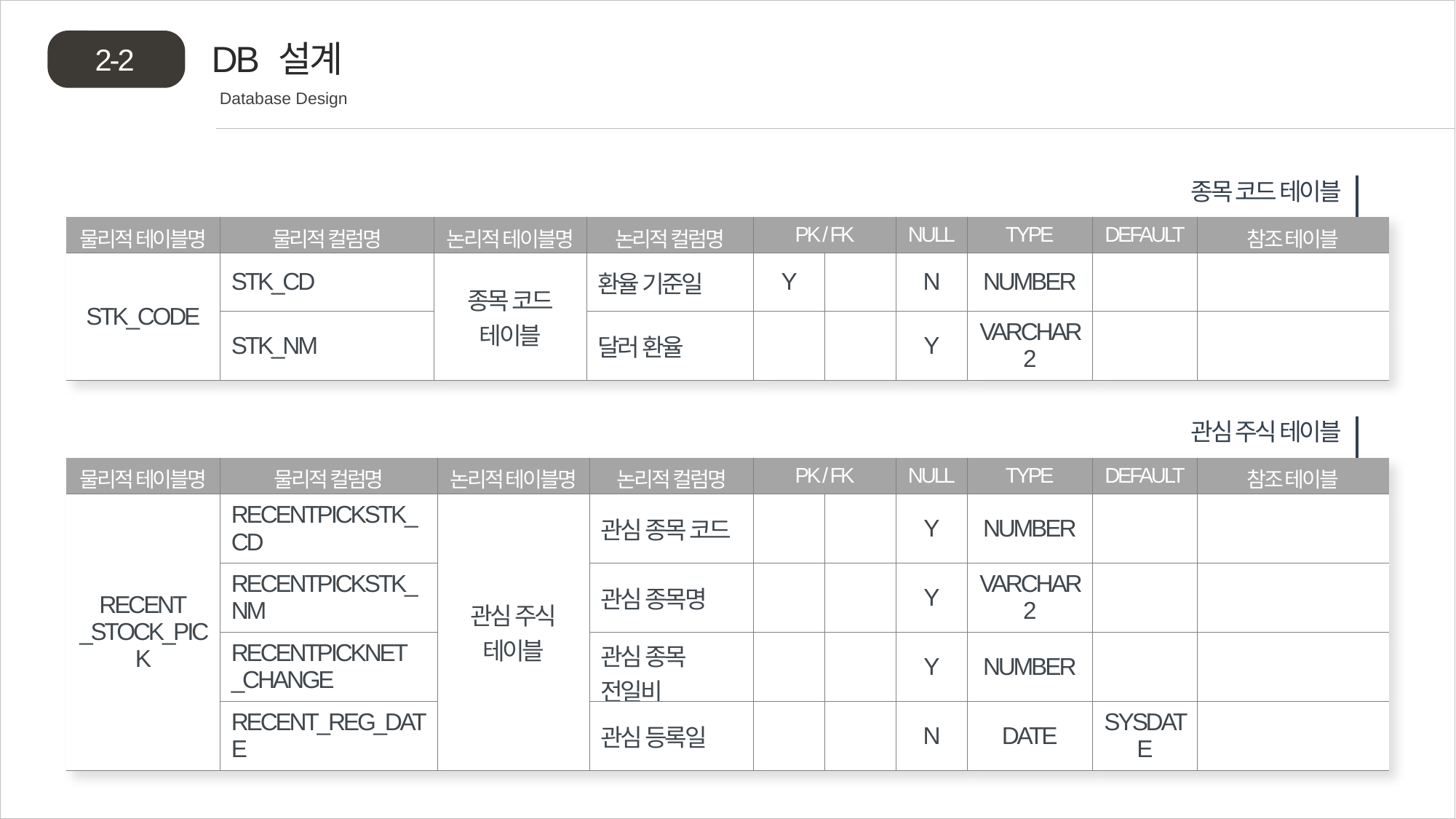

DB 설계
2-2
Database Design
종목 코드 테이블
| 물리적 테이블명 | 물리적 컬럼명 | 논리적 테이블명 | 논리적 컬럼명 | PK / FK |  | NULL | TYPE | DEFAULT | 참조 테이블 |
| --- | --- | --- | --- | --- | --- | --- | --- | --- | --- |
| STK\_CODE | STK\_CD | 종목 코드 테이블 | 환율 기준일 | Y |  | N | NUMBER |  |  |
|  | STK\_NM |  | 달러 환율 |  |  | Y | VARCHAR2 |  |  |
관심 주식 테이블
| 물리적 테이블명 | 물리적 컬럼명 | 논리적 테이블명 | 논리적 컬럼명 | PK / FK |  | NULL | TYPE | DEFAULT | 참조 테이블 |
| --- | --- | --- | --- | --- | --- | --- | --- | --- | --- |
| RECENT \_STOCK\_PICK | RECENTPICKSTK\_CD | 관심 주식 테이블 | 관심 종목 코드 |  |  | Y | NUMBER |  |  |
|  | RECENTPICKSTK\_NM |  | 관심 종목명 |  |  | Y | VARCHAR2 |  |  |
|  | RECENTPICKNET \_CHANGE |  | 관심 종목 전일비 |  |  | Y | NUMBER |  |  |
|  | RECENT\_REG\_DATE |  | 관심 등록일 |  |  | N | DATE | SYSDATE |  |